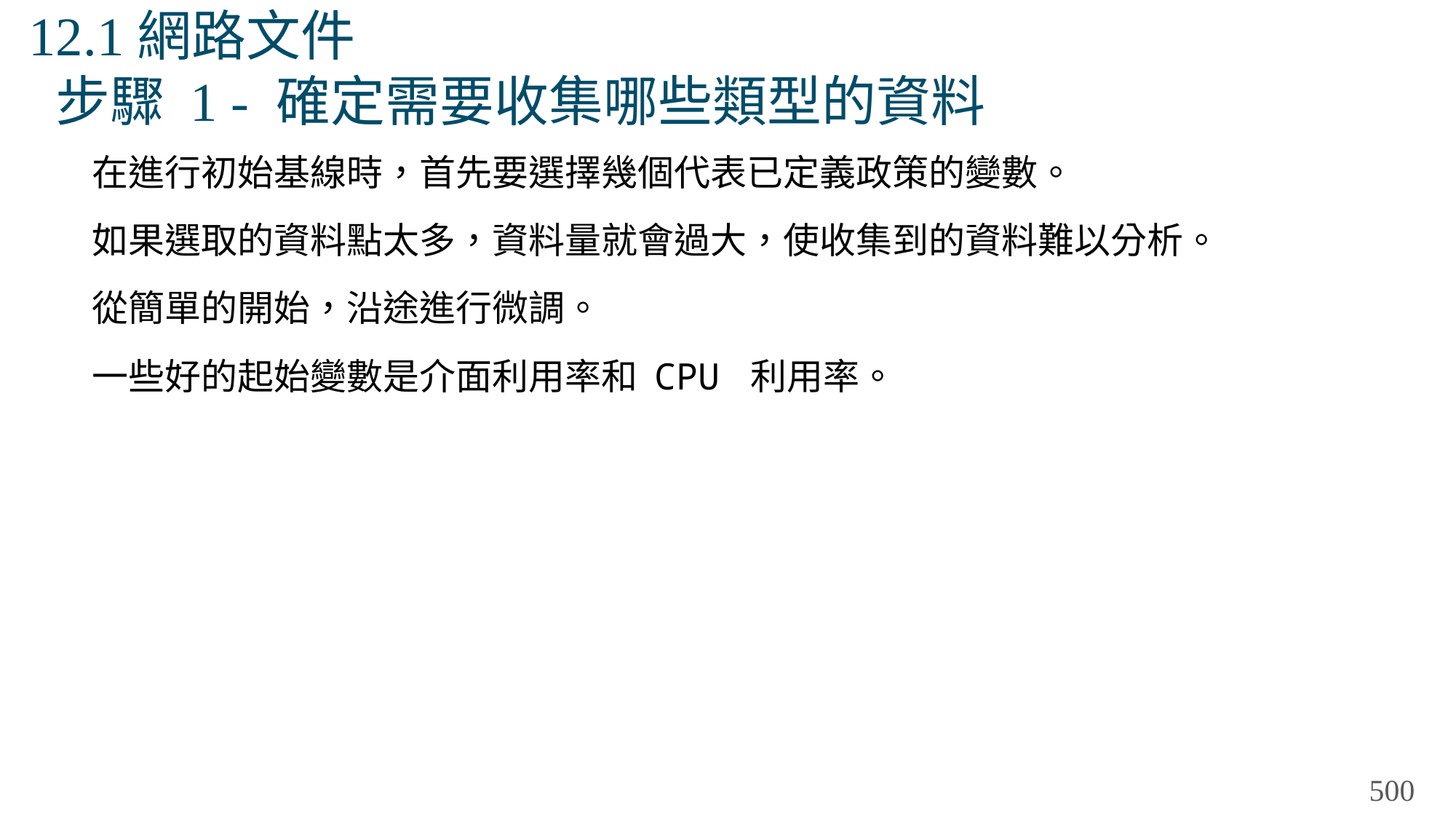

# 12.1網路文件 步驟 1 - 確定需要收集哪些類型的資料
在進行初始基線時，首先要選擇幾個代表已定義政策的變數。
如果選取的資料點太多，資料量就會過大，使收集到的資料難以分析。
從簡單的開始，沿途進行微調。
一些好的起始變數是介面利用率和 CPU 利用率。
500